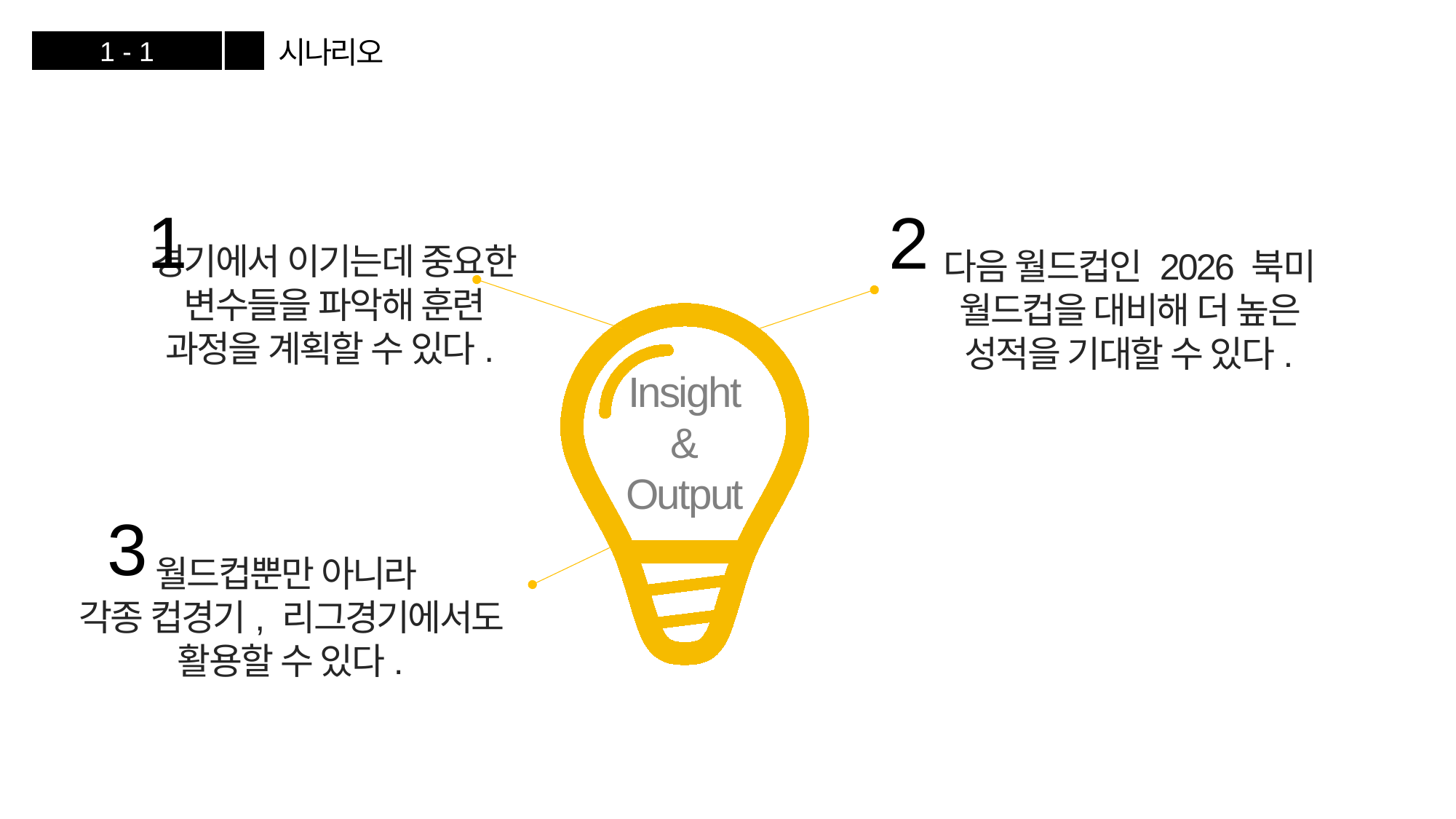

시나리오
1 - 1

1
2
경기에서 이기는데 중요한 변수들을 파악해 훈련 과정을 계획할 수 있다.
다음 월드컵인 2026 북미 월드컵을 대비해 더 높은 성적을 기대할 수 있다.

Insight
&
Output
3
월드컵뿐만 아니라
각종 컵경기, 리그경기에서도 활용할 수 있다.